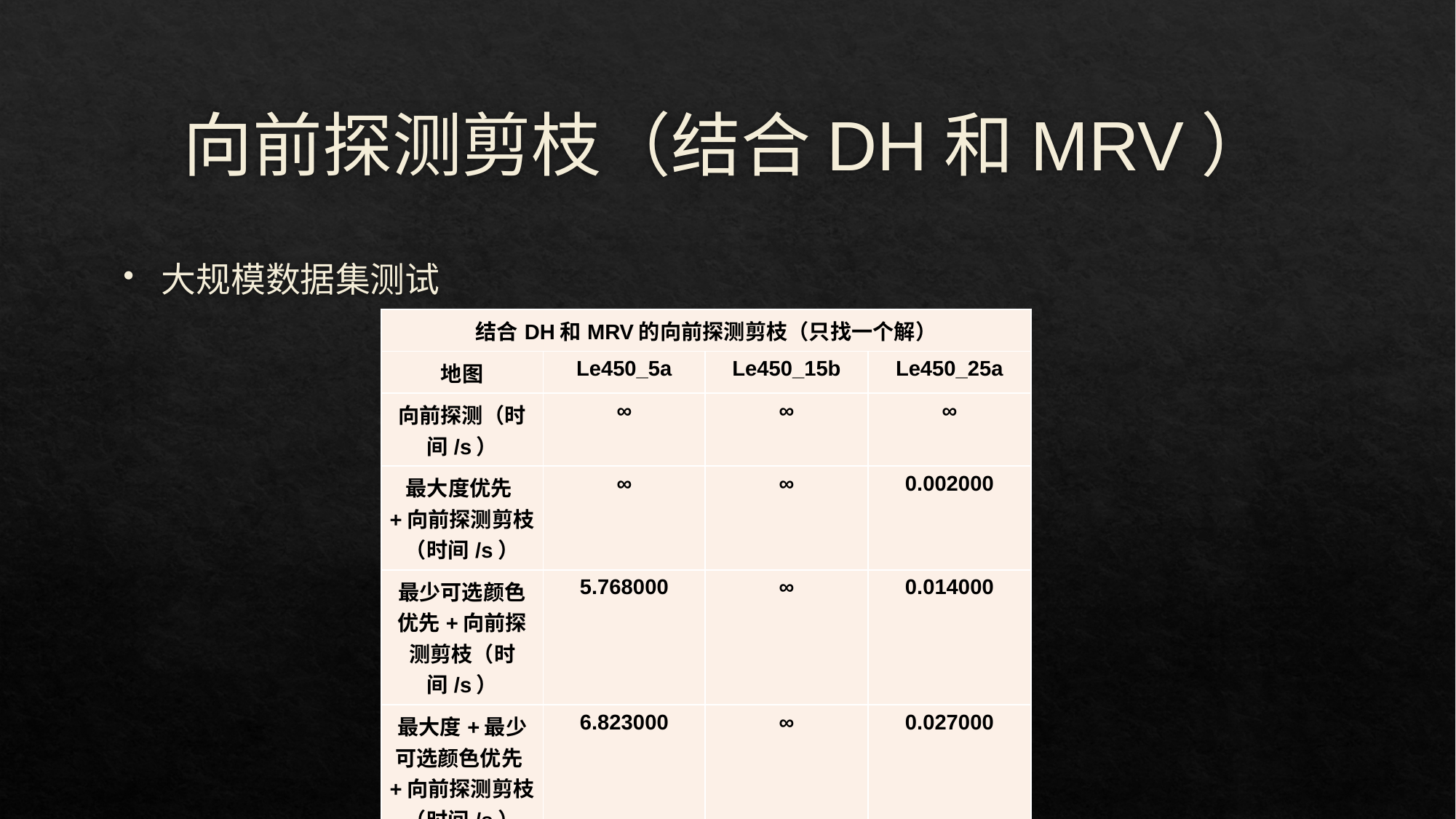

# 向前探测剪枝（结合DH和MRV）
大规模数据集测试
| 结合DH和MRV的向前探测剪枝（只找一个解） |  |  |  |
| --- | --- | --- | --- |
| 地图 | Le450\_5a | Le450\_15b | Le450\_25a |
| 向前探测（时间/s） | ∞ | ∞ | ∞ |
| 最大度优先+向前探测剪枝（时间/s） | ∞ | ∞ | 0.002000 |
| 最少可选颜色优先+向前探测剪枝（时间/s） | 5.768000 | ∞ | 0.014000 |
| 最大度+最少可选颜色优先+向前探测剪枝（时间/s） | 6.823000 | ∞ | 0.027000 |